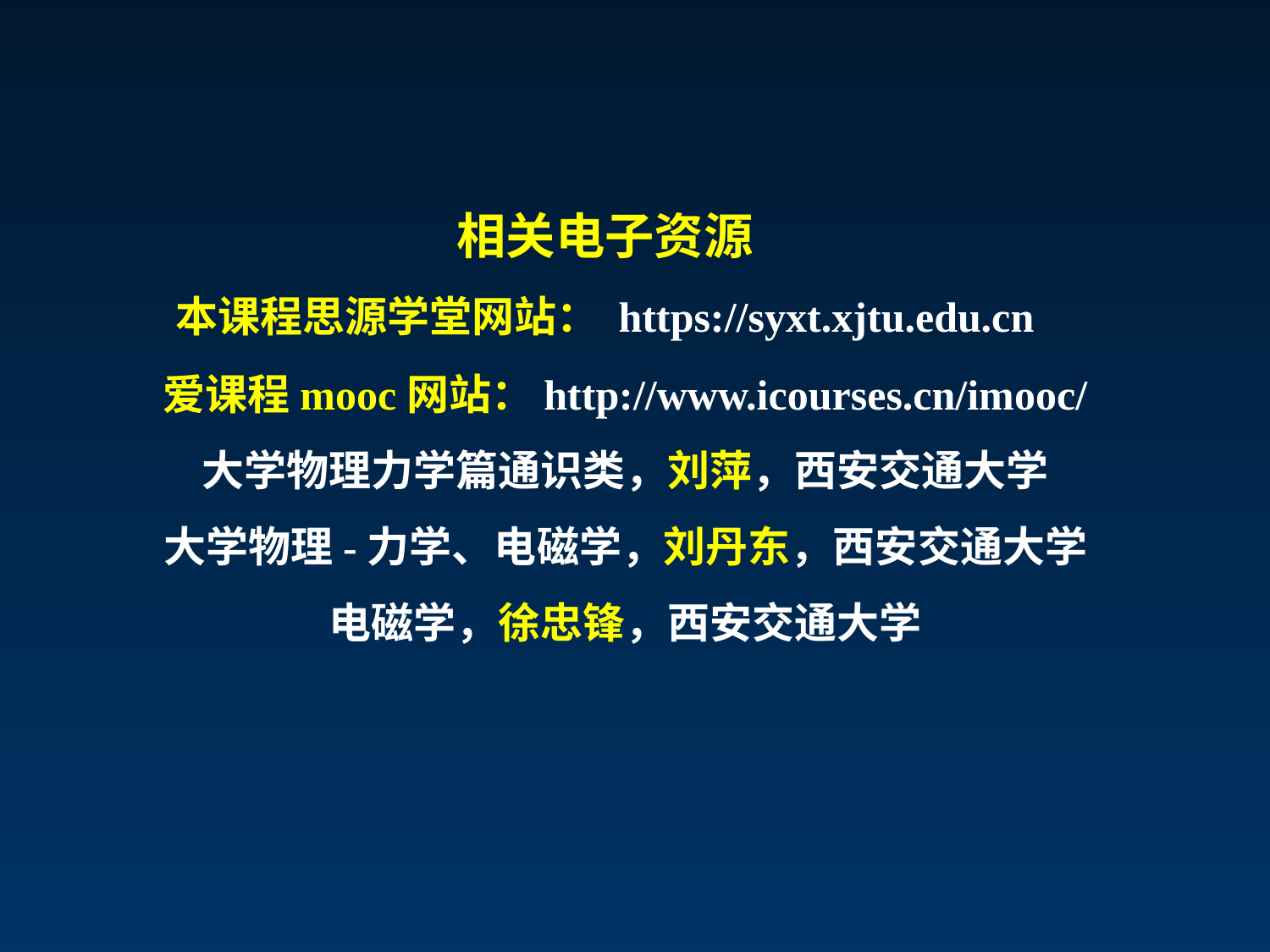

相关电子资源
本课程思源学堂网站： https://syxt.xjtu.edu.cn
爱课程mooc网站：http://www.icourses.cn/imooc/
大学物理力学篇通识类，刘萍，西安交通大学
大学物理-力学、电磁学，刘丹东，西安交通大学
电磁学，徐忠锋，西安交通大学